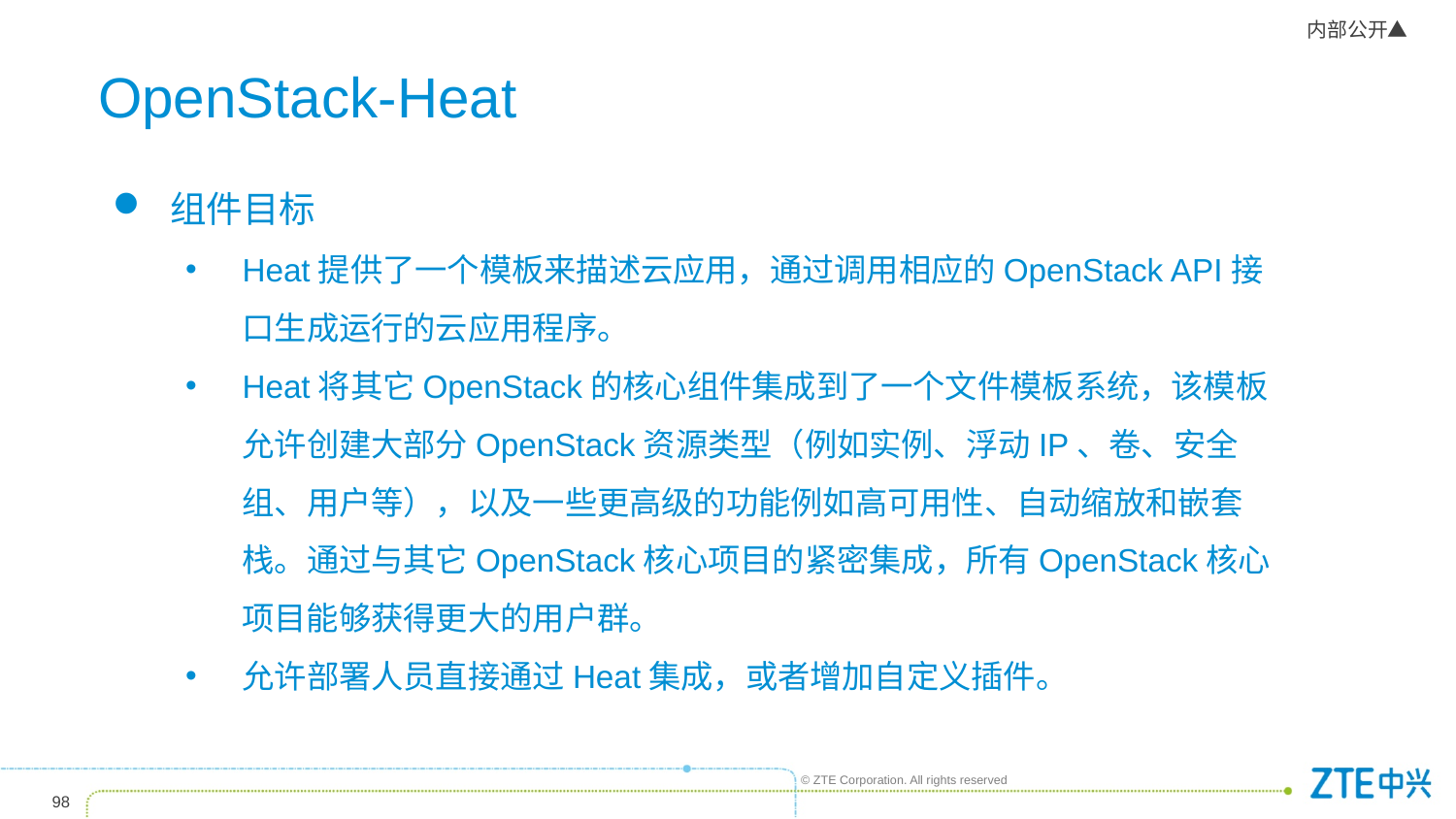

OpenStack-Heat
组件目标
Heat提供了一个模板来描述云应用，通过调用相应的OpenStack API接口生成运行的云应用程序。
Heat将其它OpenStack的核心组件集成到了一个文件模板系统，该模板允许创建大部分OpenStack资源类型（例如实例、浮动IP、卷、安全组、用户等），以及一些更高级的功能例如高可用性、自动缩放和嵌套栈。通过与其它OpenStack核心项目的紧密集成，所有OpenStack核心项目能够获得更大的用户群。
允许部署人员直接通过Heat集成，或者增加自定义插件。